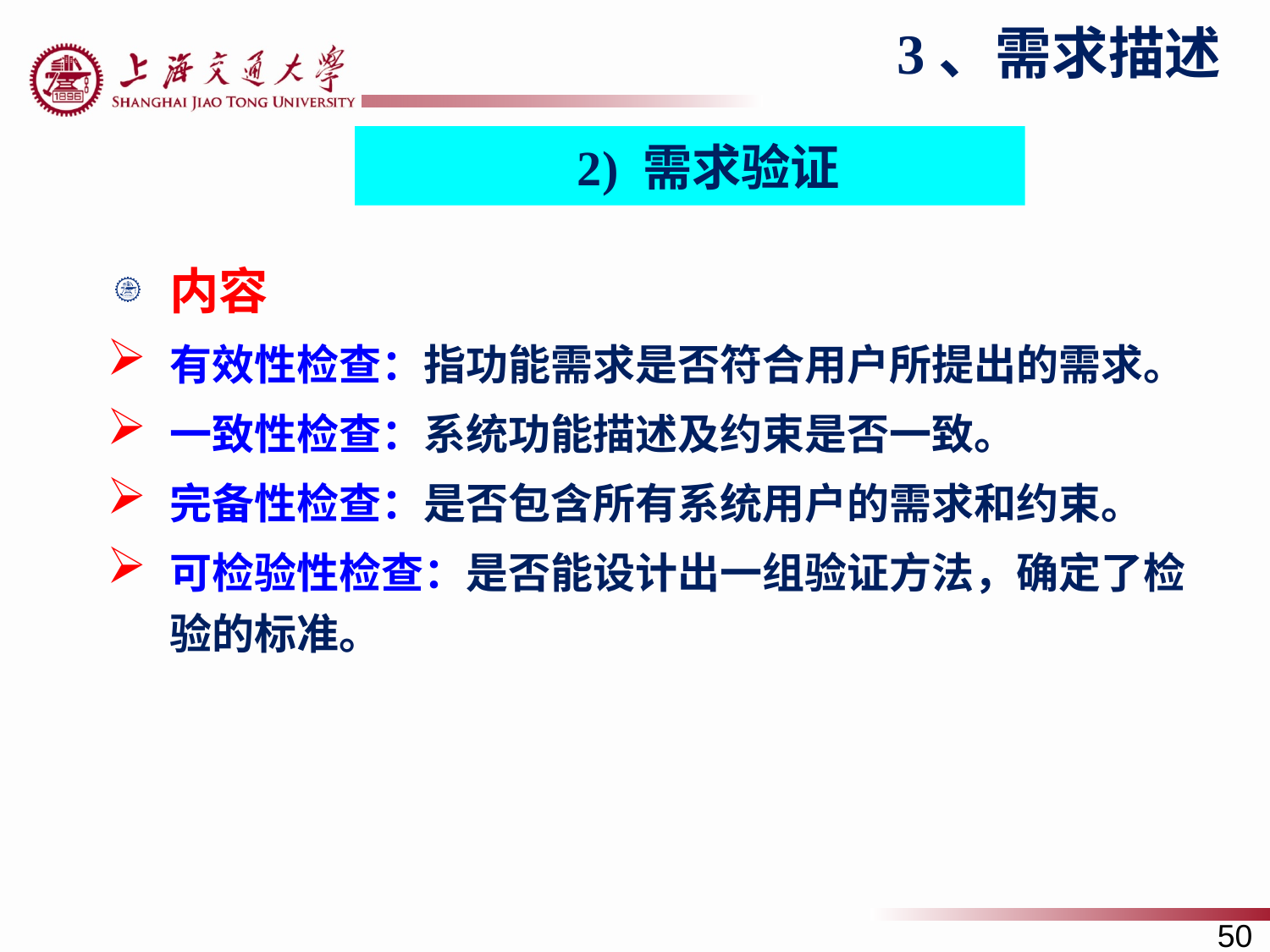

3、需求描述
2) 需求验证
内容
有效性检查：指功能需求是否符合用户所提出的需求。
一致性检查：系统功能描述及约束是否一致。
完备性检查：是否包含所有系统用户的需求和约束。
可检验性检查：是否能设计出一组验证方法，确定了检验的标准。
50